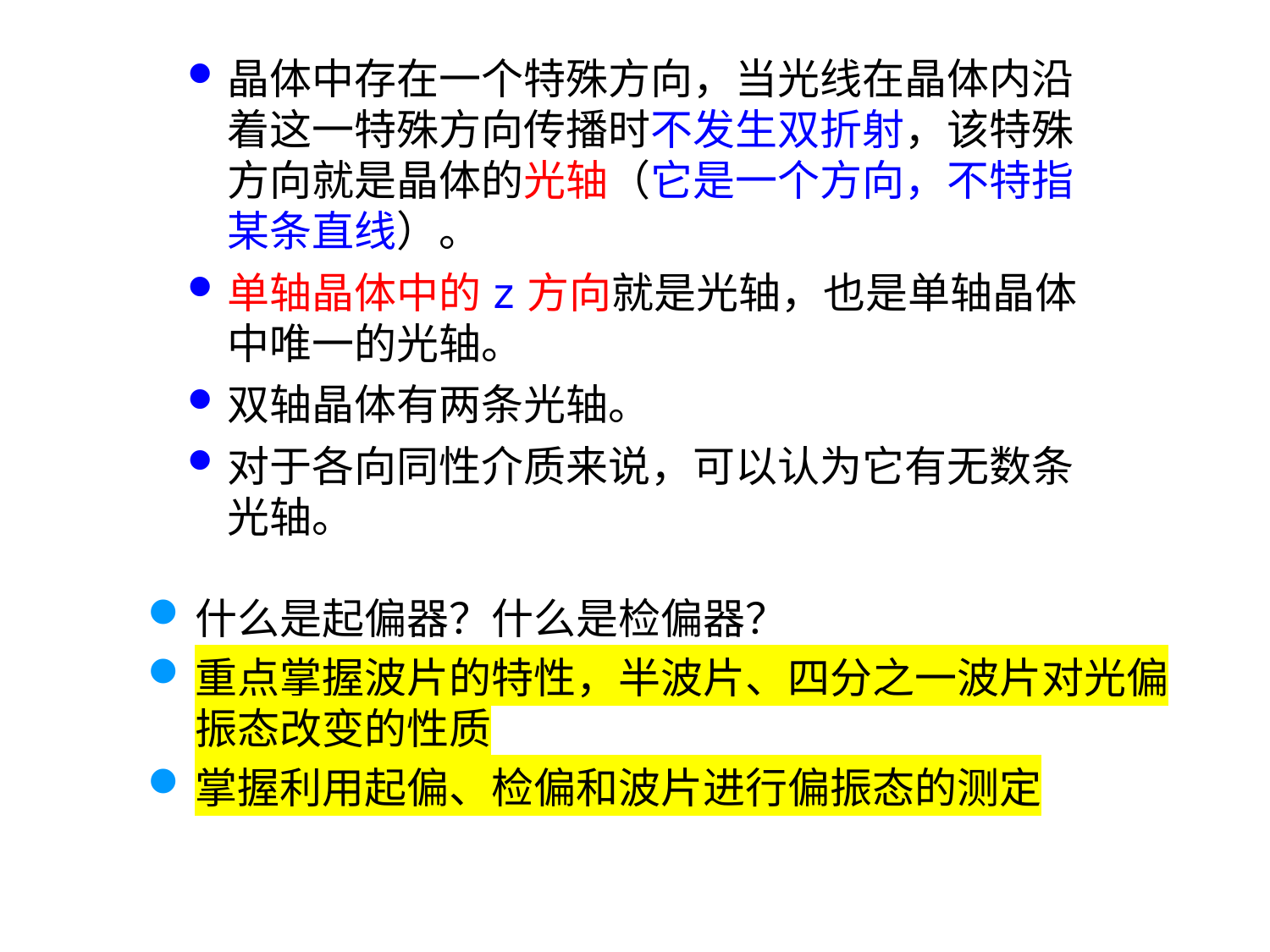

晶体中存在一个特殊方向，当光线在晶体内沿着这一特殊方向传播时不发生双折射，该特殊方向就是晶体的光轴（它是一个方向，不特指某条直线）。
单轴晶体中的z方向就是光轴，也是单轴晶体中唯一的光轴。
双轴晶体有两条光轴。
对于各向同性介质来说，可以认为它有无数条光轴。

什么是起偏器？什么是检偏器？
重点掌握波片的特性，半波片、四分之一波片对光偏振态改变的性质
掌握利用起偏、检偏和波片进行偏振态的测定